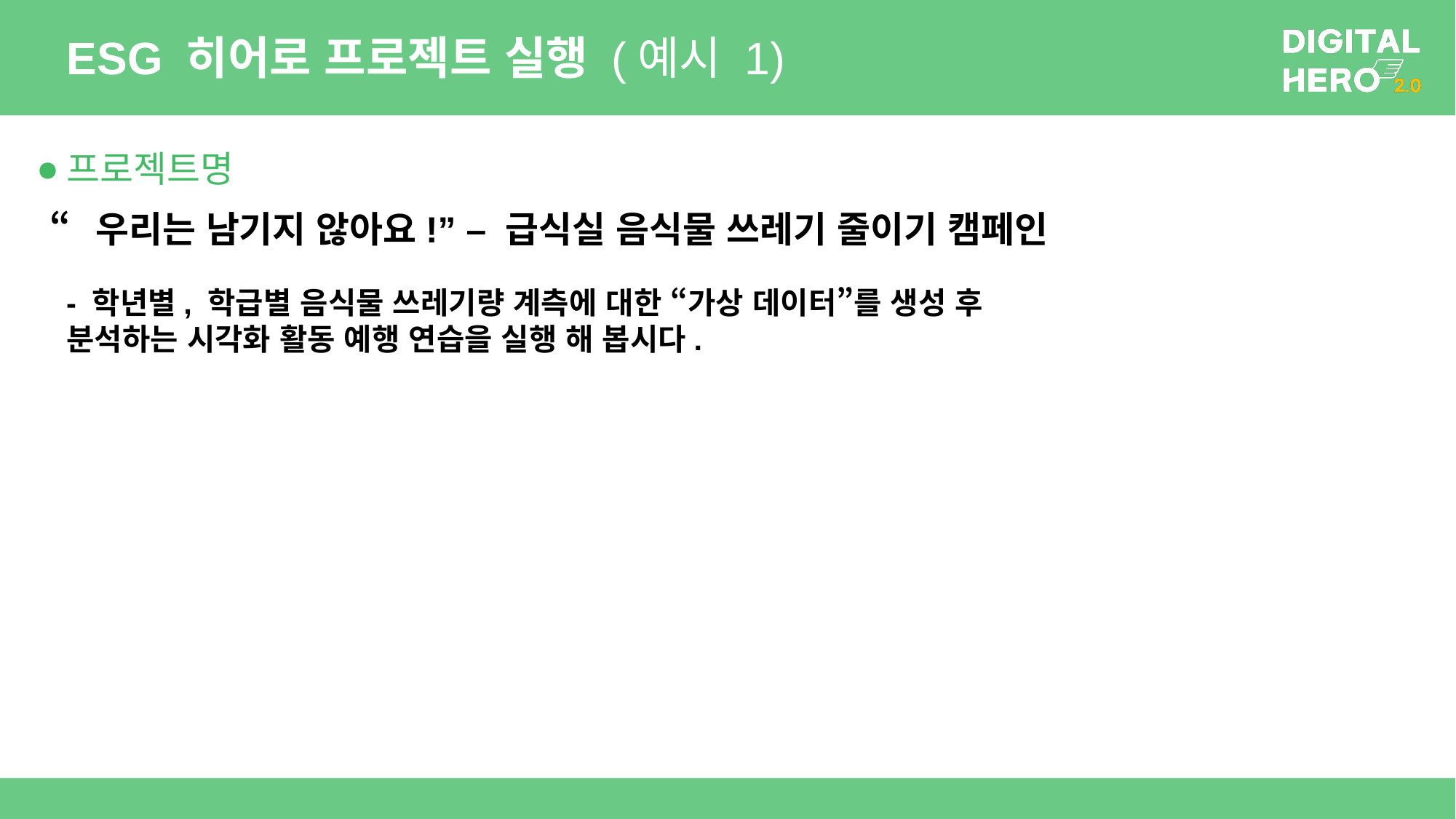

# ESG 히어로 프로젝트 실행 (예시 1)
프로젝트명

“우리는 남기지 않아요!” – 급식실 음식물 쓰레기 줄이기 캠페인
- 학년별, 학급별 음식물 쓰레기량 계측에 대한 “가상 데이터”를 생성 후
분석하는 시각화 활동 예행 연습을 실행 해 봅시다.